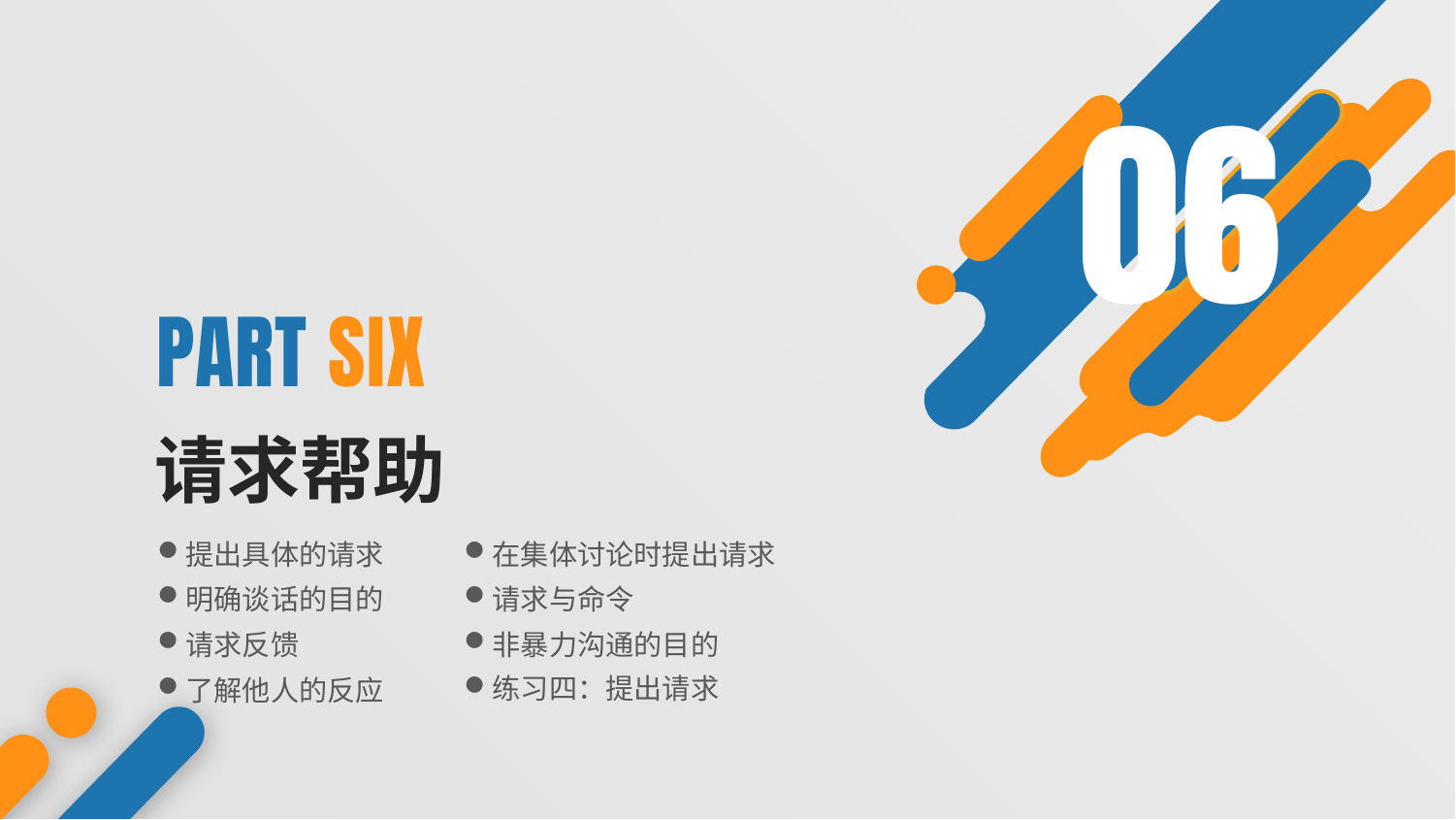

06
PART SIX
请求帮助
提出具体的请求
在集体讨论时提出请求
明确谈话的目的
请求与命令
请求反馈
非暴力沟通的目的

练习四：提出请求
了解他人的反应